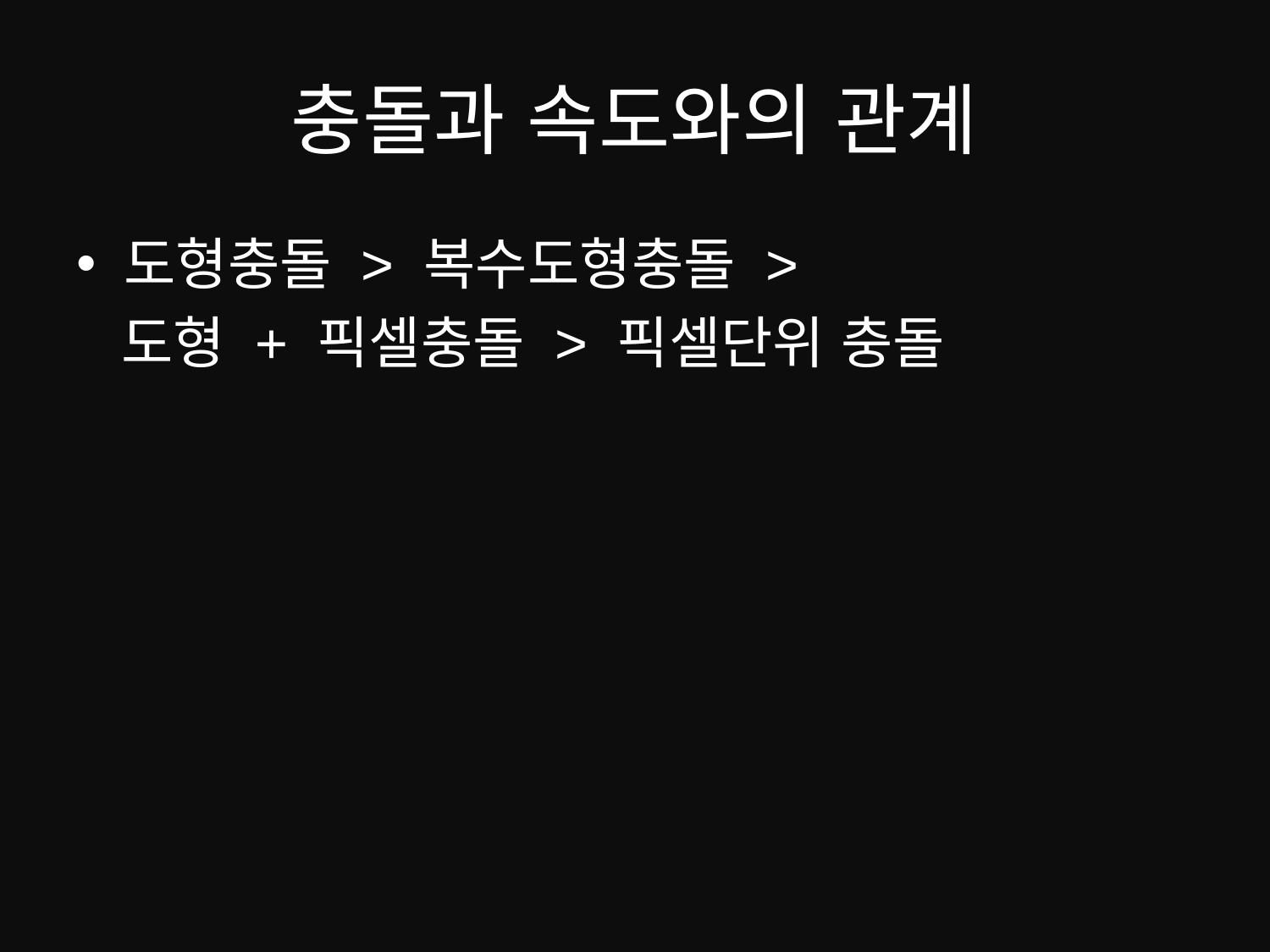

# 충돌과 속도와의 관계
도형충돌 > 복수도형충돌 >
  도형 + 픽셀충돌 > 픽셀단위 충돌